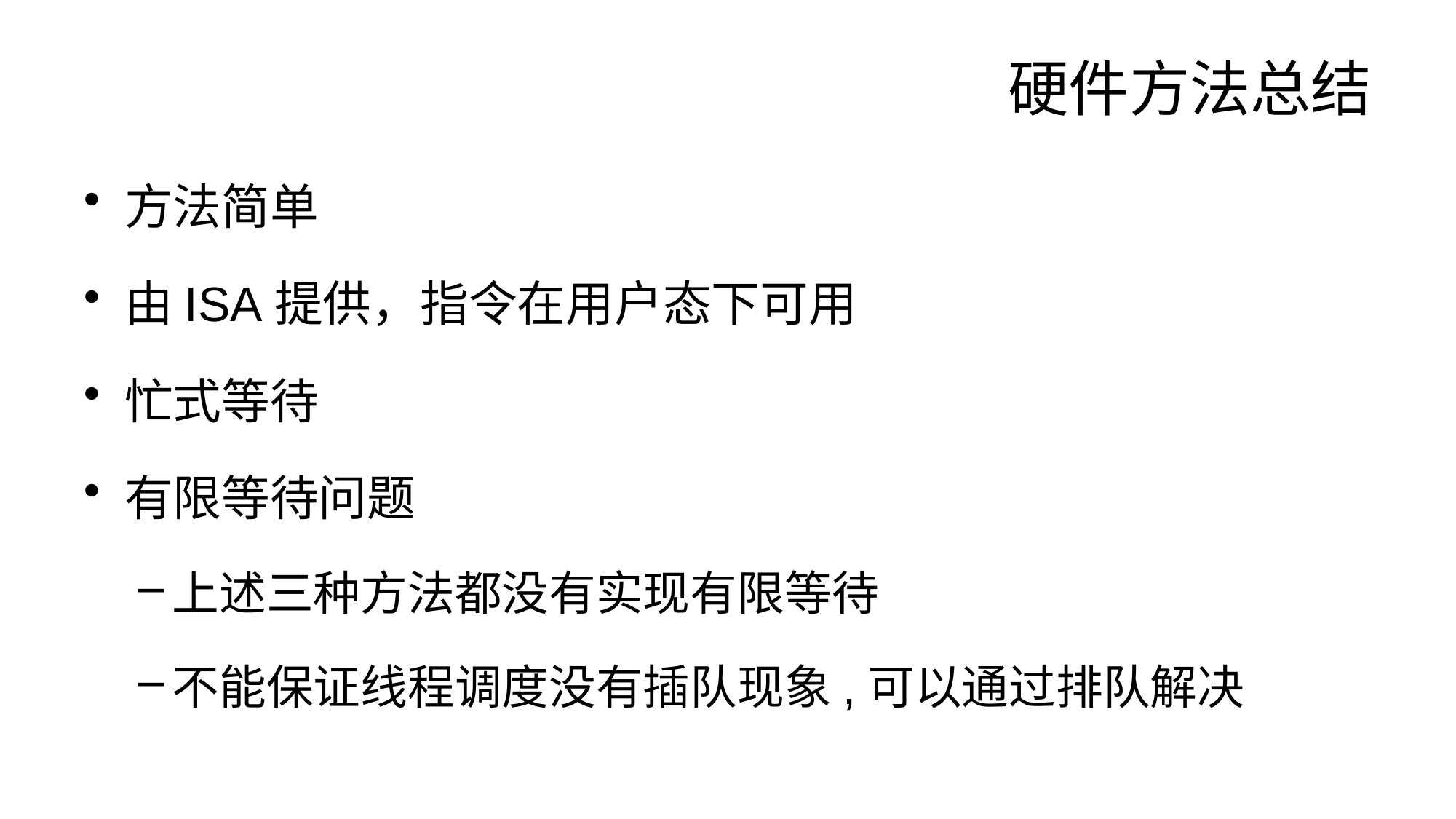

# 硬件方法总结
方法简单
由ISA提供，指令在用户态下可用
忙式等待
有限等待问题
上述三种方法都没有实现有限等待
不能保证线程调度没有插队现象,可以通过排队解决